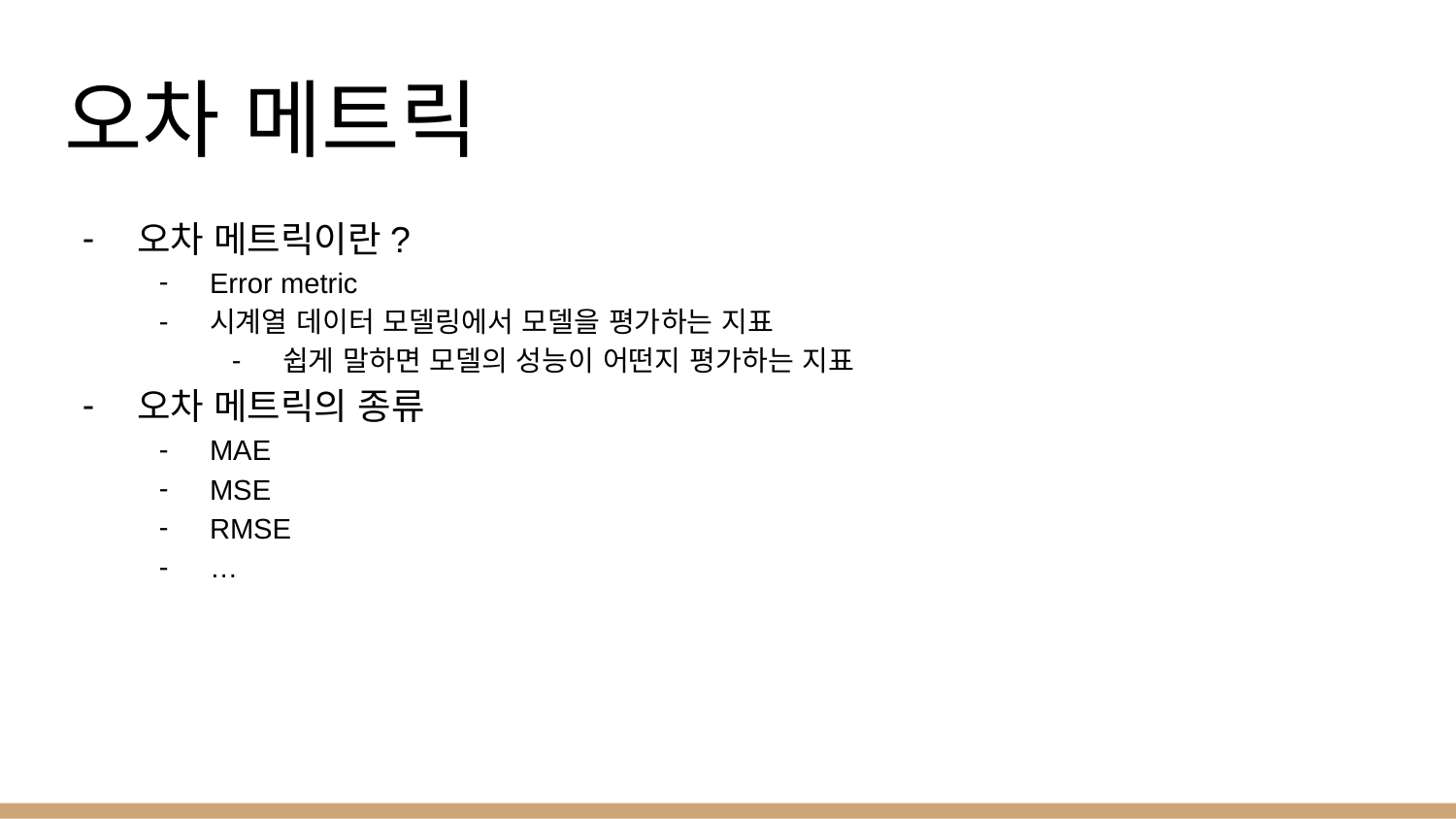

# 오차 메트릭
오차 메트릭이란?
Error metric
시계열 데이터 모델링에서 모델을 평가하는 지표
쉽게 말하면 모델의 성능이 어떤지 평가하는 지표
오차 메트릭의 종류
MAE
MSE
RMSE
…